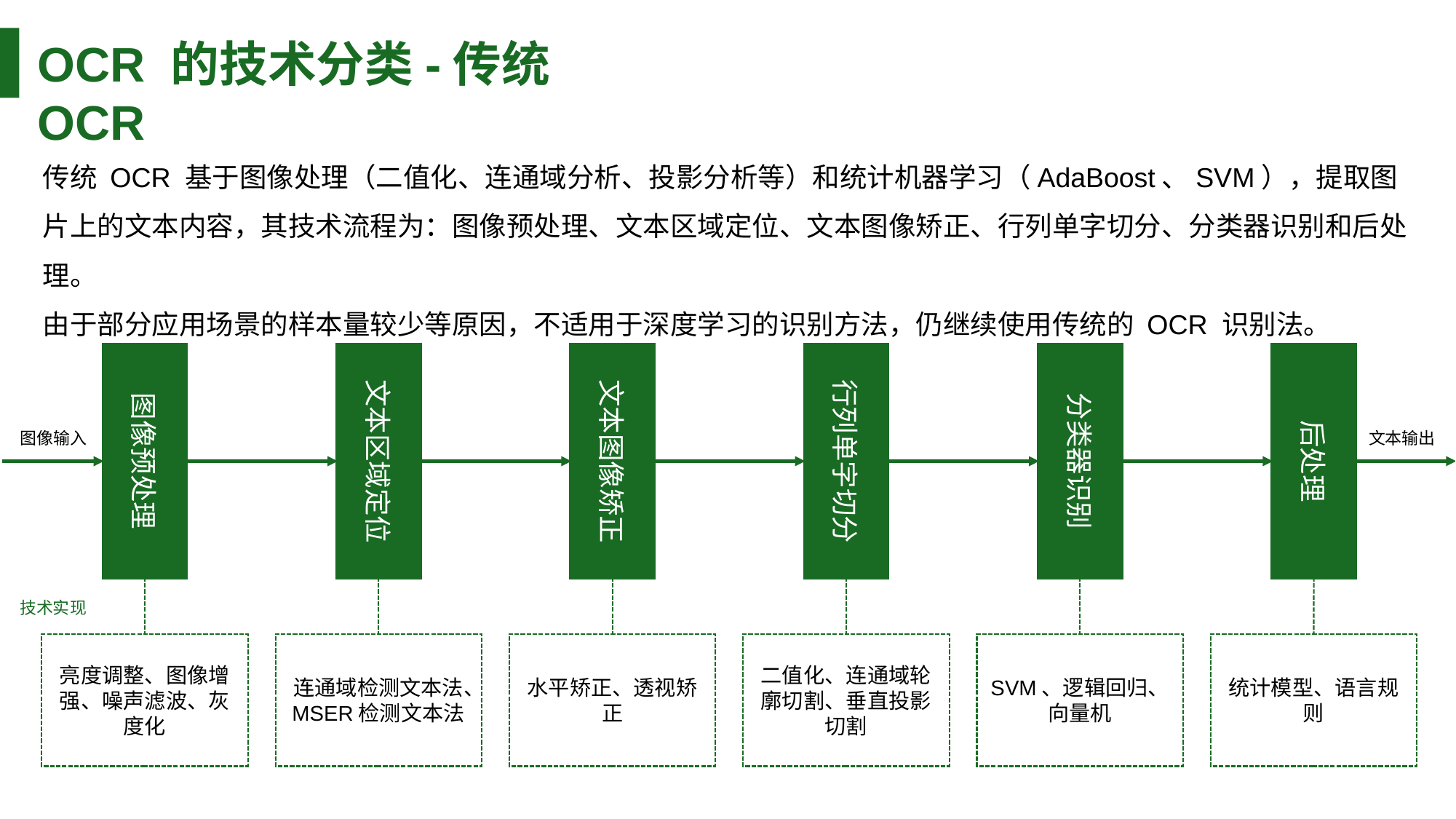

OCR 的技术分类-传统OCR
传统 OCR 基于图像处理（二值化、连通域分析、投影分析等）和统计机器学习（AdaBoost、SVM），提取图片上的文本内容，其技术流程为：图像预处理、文本区域定位、文本图像矫正、行列单字切分、分类器识别和后处理。
由于部分应用场景的样本量较少等原因，不适用于深度学习的识别方法，仍继续使用传统的 OCR 识别法。
图像预处理
文本区域定位
文本图像矫正
行列单字切分
分类器识别
后处理
图像输入
文本输出
技术实现
亮度调整、图像增强、噪声滤波、灰度化
连通域检测文本法、MSER检测文本法
水平矫正、透视矫正
二值化、连通域轮廓切割、垂直投影切割
SVM、逻辑回归、向量机
统计模型、语言规则